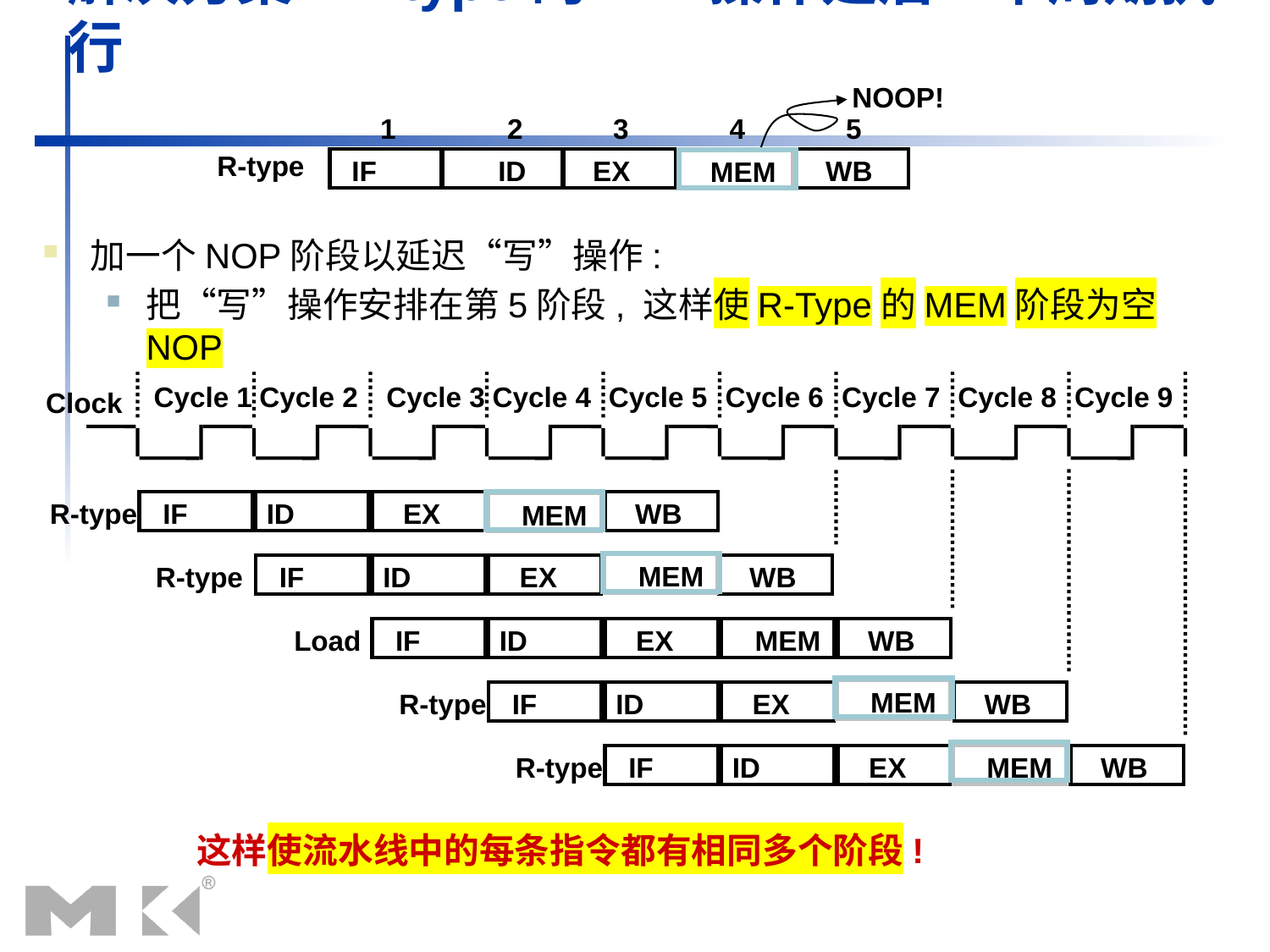

# 解决方案: R-type的WB操作延后一个周期执行
NOOP!

1
2
3
4
5
R-type
IF

ID

EX

WB

MEM

加一个NOP阶段以延迟“写”操作:
把“写”操作安排在第5阶段, 这样使R-Type的MEM阶段为空NOP

Cycle 1
Cycle 2
Cycle 3
Cycle 4
Cycle 5
Cycle 6
Cycle 7
Cycle 8
Cycle 9
Clock

R-type
IF

ID

EX

WB

MEM

MEM

R-type
IF

ID

EX

WB

Load
IF

ID

EX

MEM

WB

MEM

R-type
IF

ID

EX

WB

R-type
IF

ID

EX

WB

MEM

这样使流水线中的每条指令都有相同多个阶段!